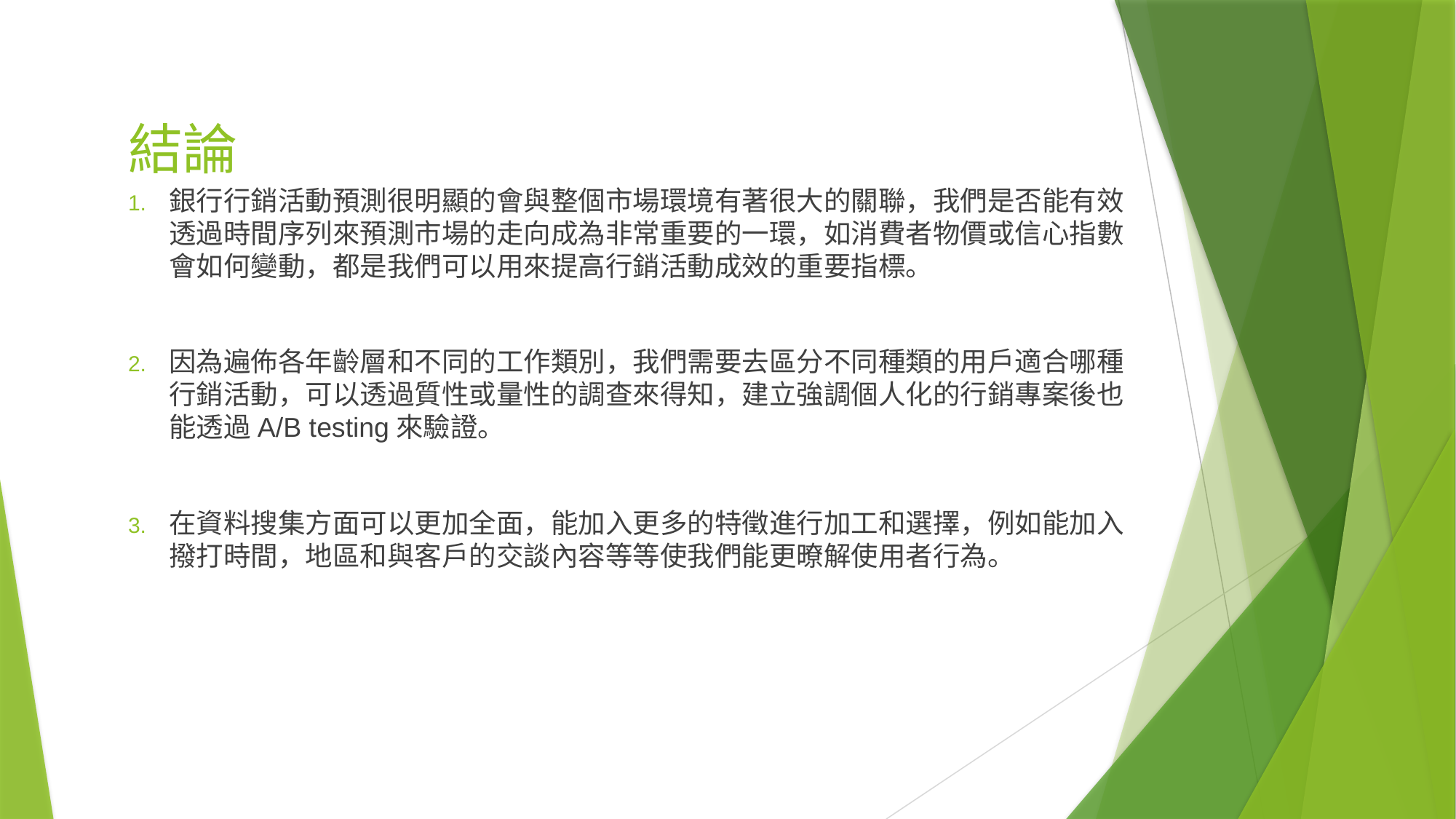

# 結論
銀行行銷活動預測很明顯的會與整個市場環境有著很大的關聯，我們是否能有效透過時間序列來預測市場的走向成為非常重要的一環，如消費者物價或信心指數會如何變動，都是我們可以用來提高行銷活動成效的重要指標。

因為遍佈各年齡層和不同的工作類別，我們需要去區分不同種類的用戶適合哪種行銷活動，可以透過質性或量性的調查來得知，建立強調個人化的行銷專案後也能透過A/B testing來驗證。

在資料搜集方面可以更加全面，能加入更多的特徵進行加工和選擇，例如能加入撥打時間，地區和與客戶的交談內容等等使我們能更暸解使用者行為。